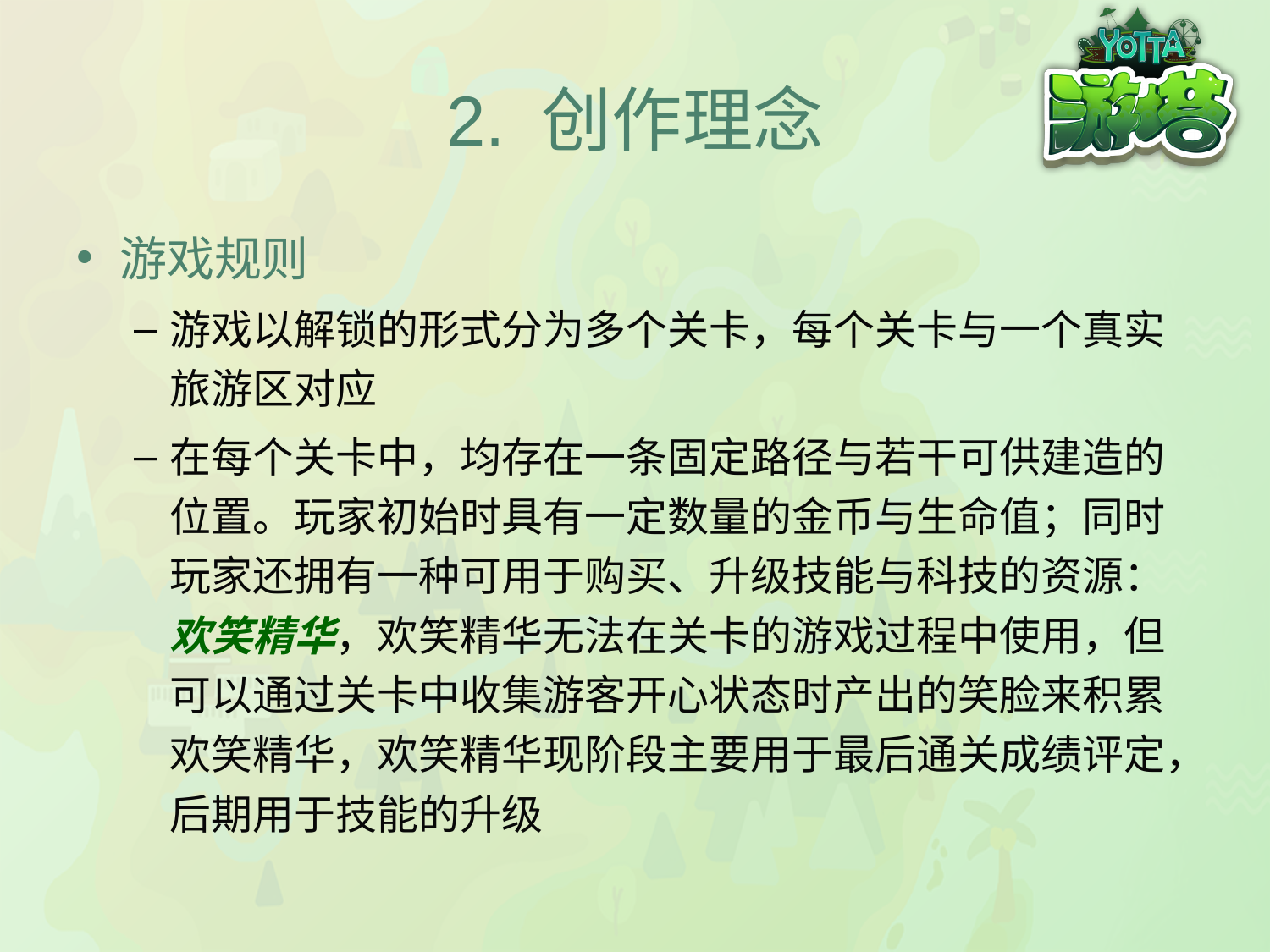

# 2. 创作理念
游戏规则
游戏以解锁的形式分为多个关卡，每个关卡与一个真实旅游区对应
在每个关卡中，均存在一条固定路径与若干可供建造的位置。玩家初始时具有一定数量的金币与生命值；同时玩家还拥有一种可用于购买、升级技能与科技的资源：欢笑精华，欢笑精华无法在关卡的游戏过程中使用，但可以通过关卡中收集游客开心状态时产出的笑脸来积累欢笑精华，欢笑精华现阶段主要用于最后通关成绩评定，后期用于技能的升级